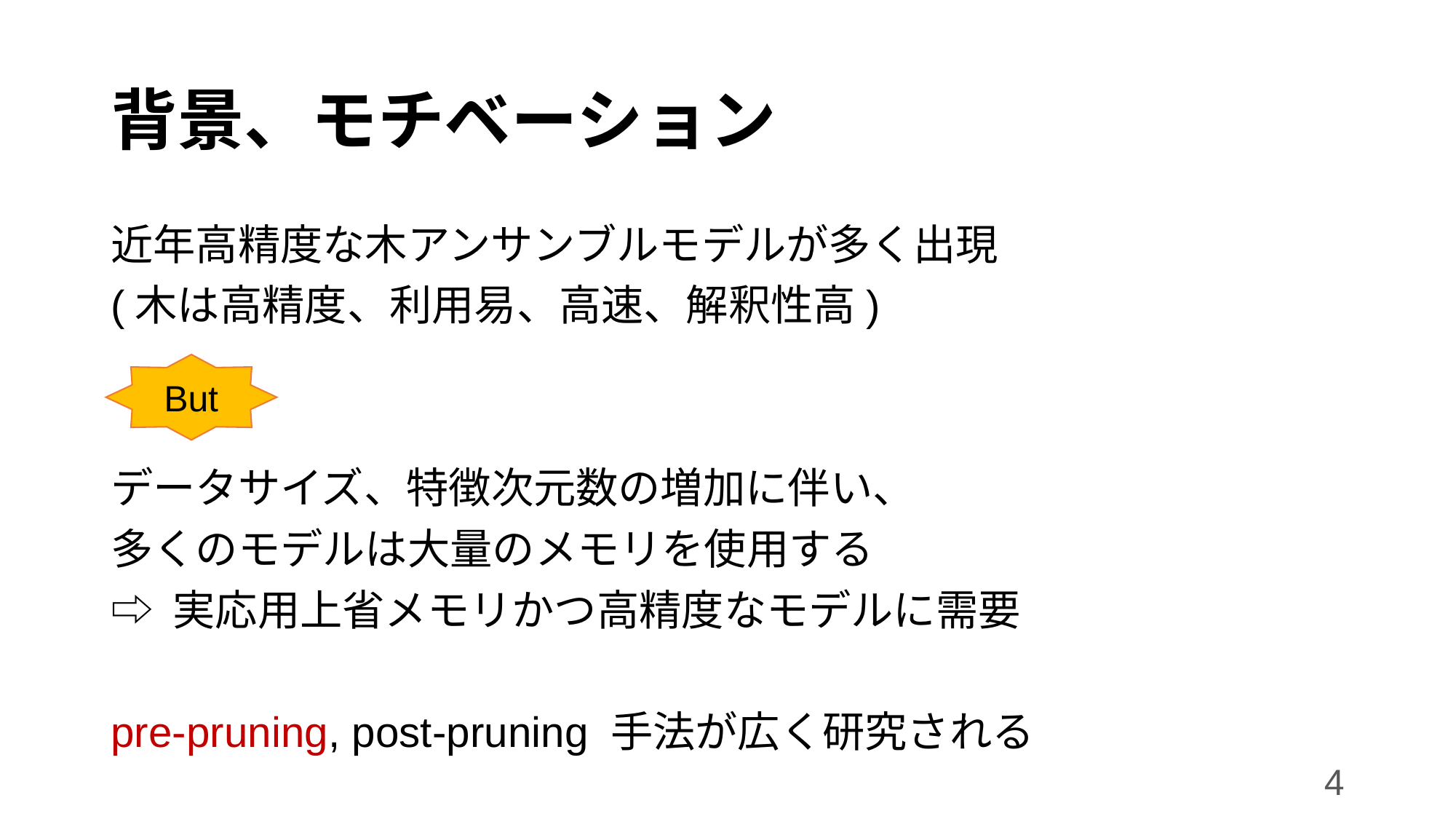

# 背景、モチベーション
近年高精度な木アンサンブルモデルが多く出現
(木は高精度、利用易、高速、解釈性高)

データサイズ、特徴次元数の増加に伴い、
多くのモデルは大量のメモリを使用する
⇨ 実応用上省メモリかつ高精度なモデルに需要

pre-pruning, post-pruning 手法が広く研究される
But
4